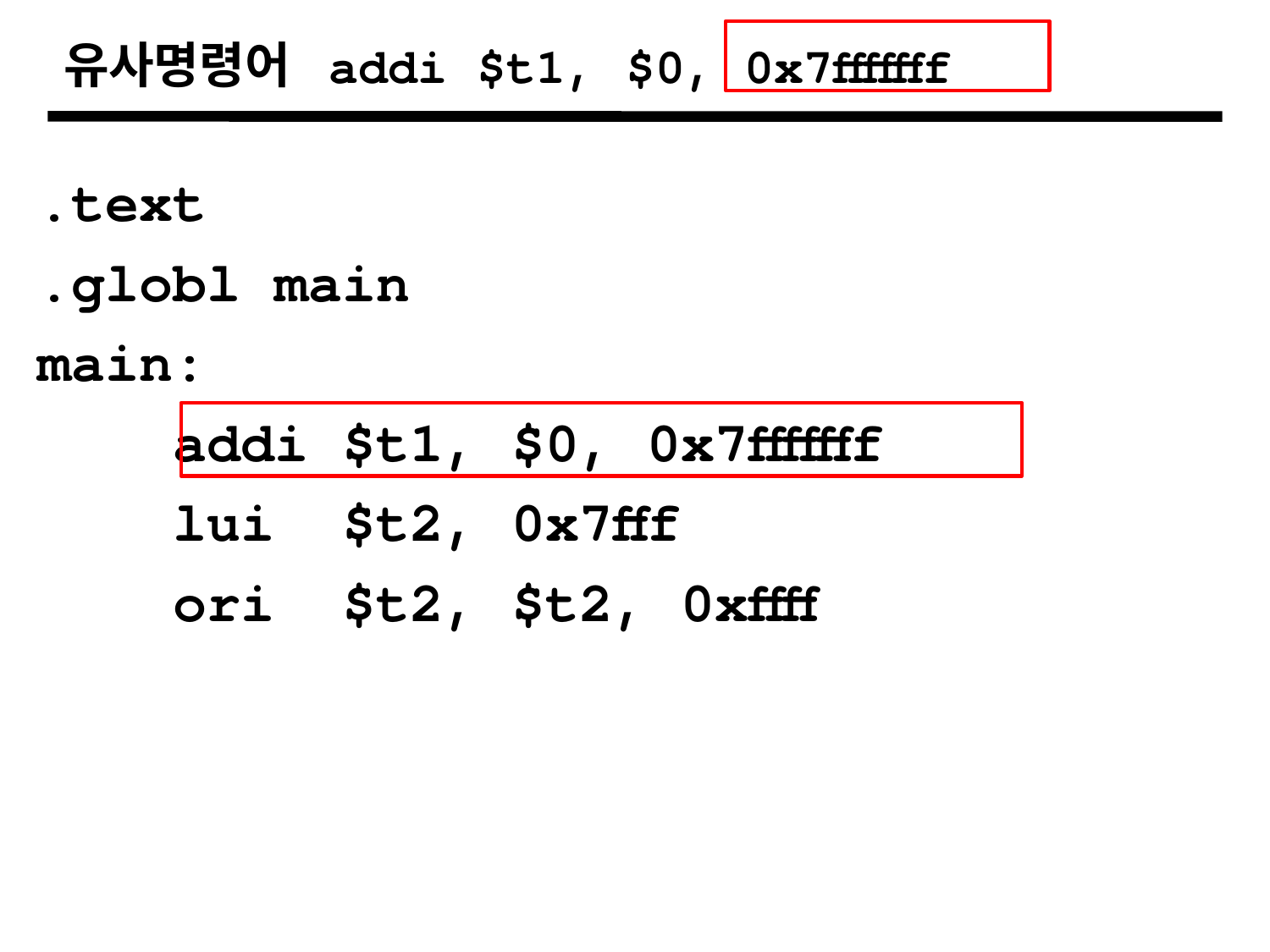

# 유사명령어  addi $t1, $0, 0x7fffffff

.text
.globl main
main:
    addi $t1, $0, 0x7fffffff
    lui  $t2, 0x7fff
    ori  $t2, $t2, 0xffff